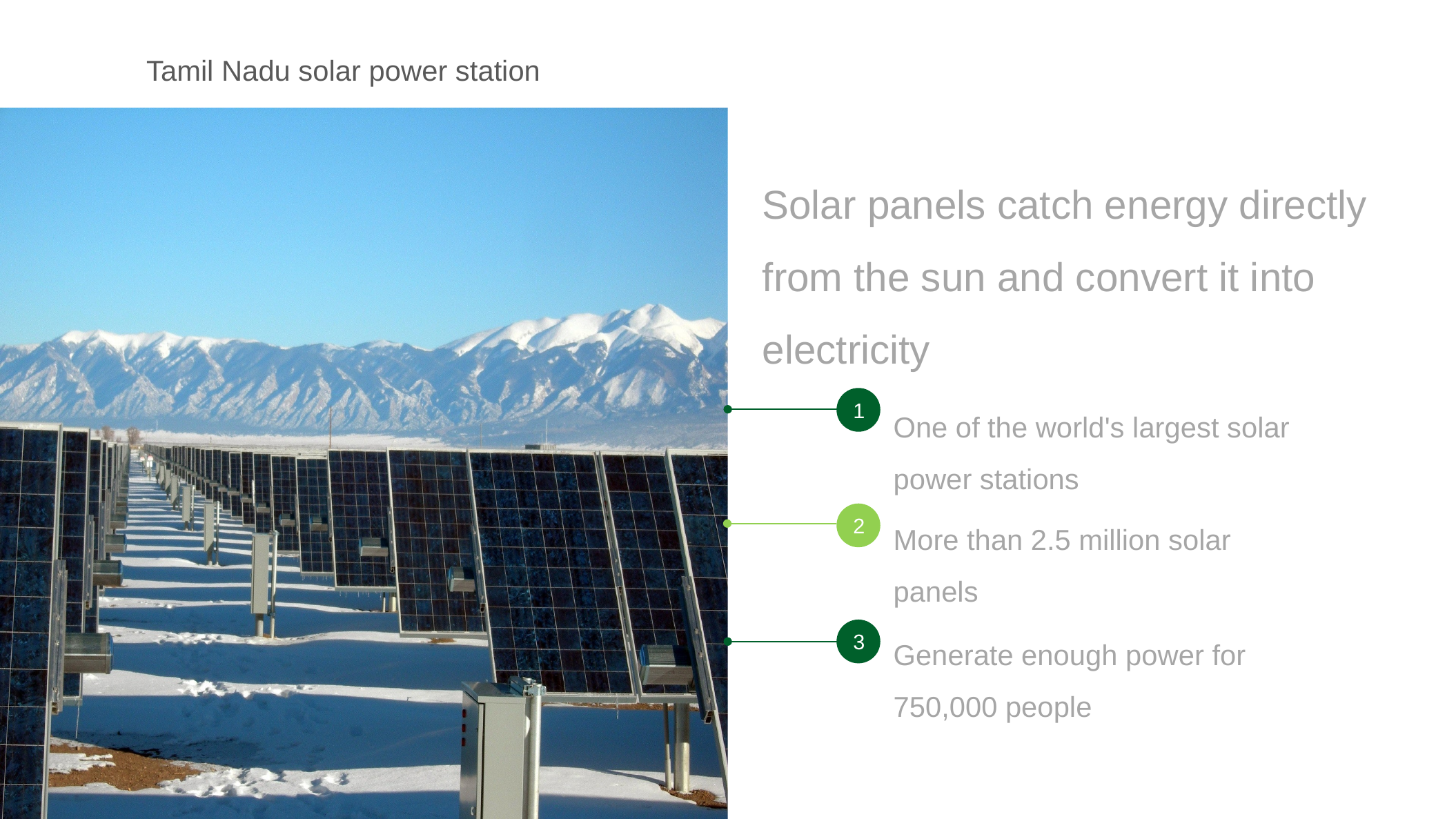

点击添加相关标题文字
Tamil Nadu solar power station

Solar panels catch energy directly from the sun and convert it into electricity
One of the world's largest solar power stations
1
More than 2.5 million solar panels
2
Generate enough power for 750,000 people
3